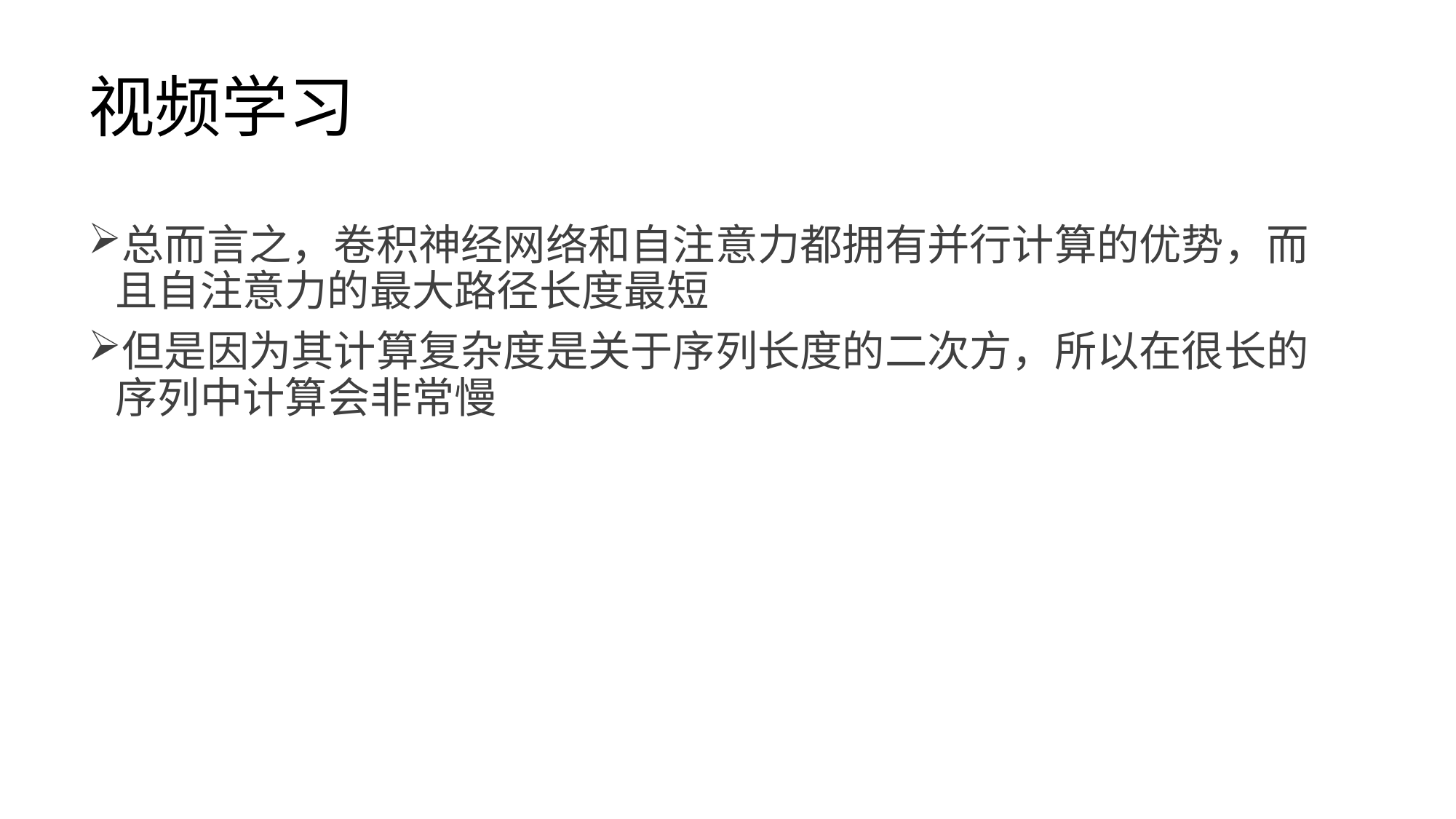

# 视频学习
总而言之，卷积神经网络和自注意力都拥有并行计算的优势，而且自注意力的最大路径长度最短
但是因为其计算复杂度是关于序列长度的二次方，所以在很长的序列中计算会非常慢